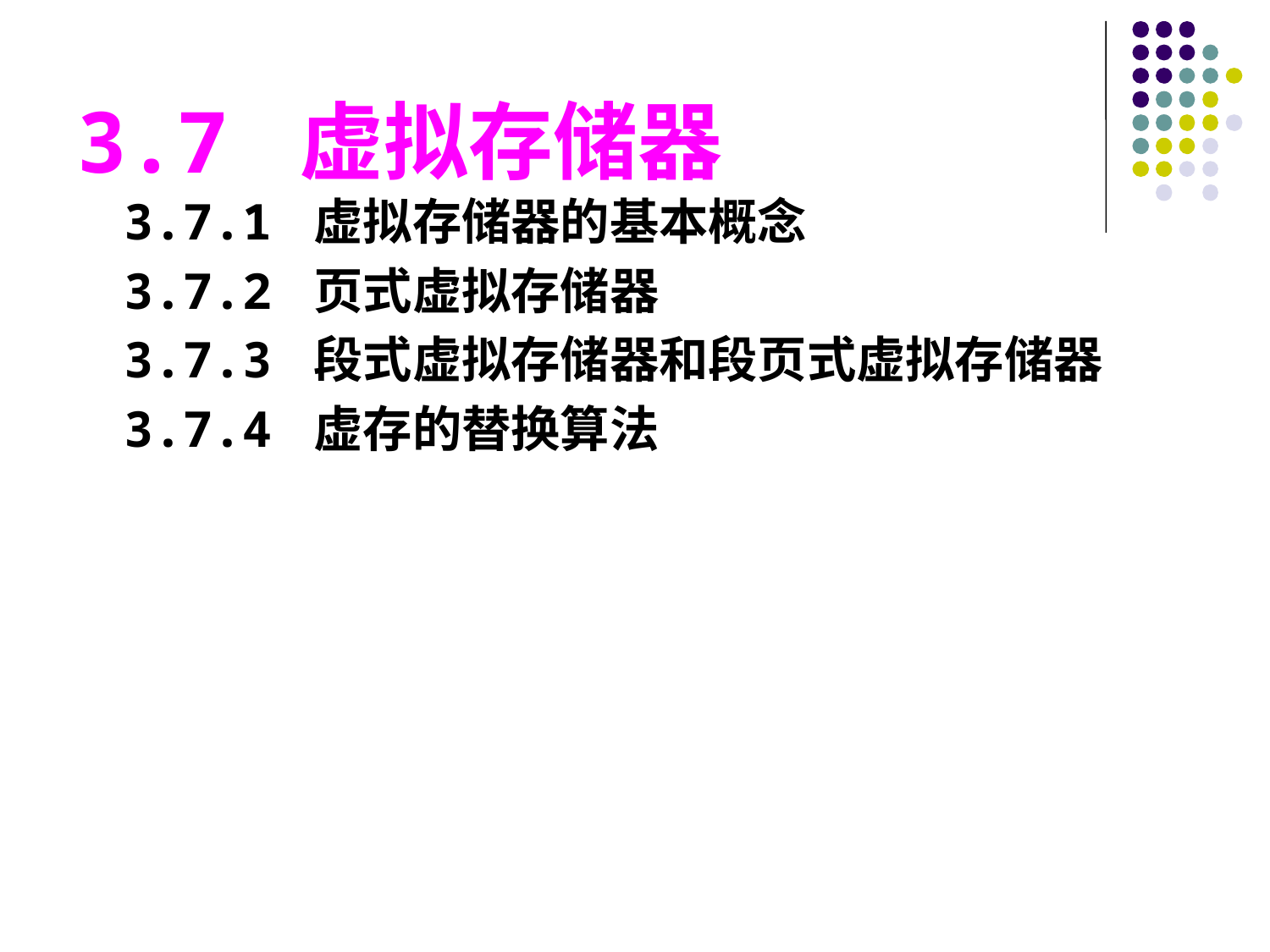

3.7 虚拟存储器
3.7.1 虚拟存储器的基本概念
3.7.2 页式虚拟存储器
3.7.3 段式虚拟存储器和段页式虚拟存储器
3.7.4 虚存的替换算法
# 88